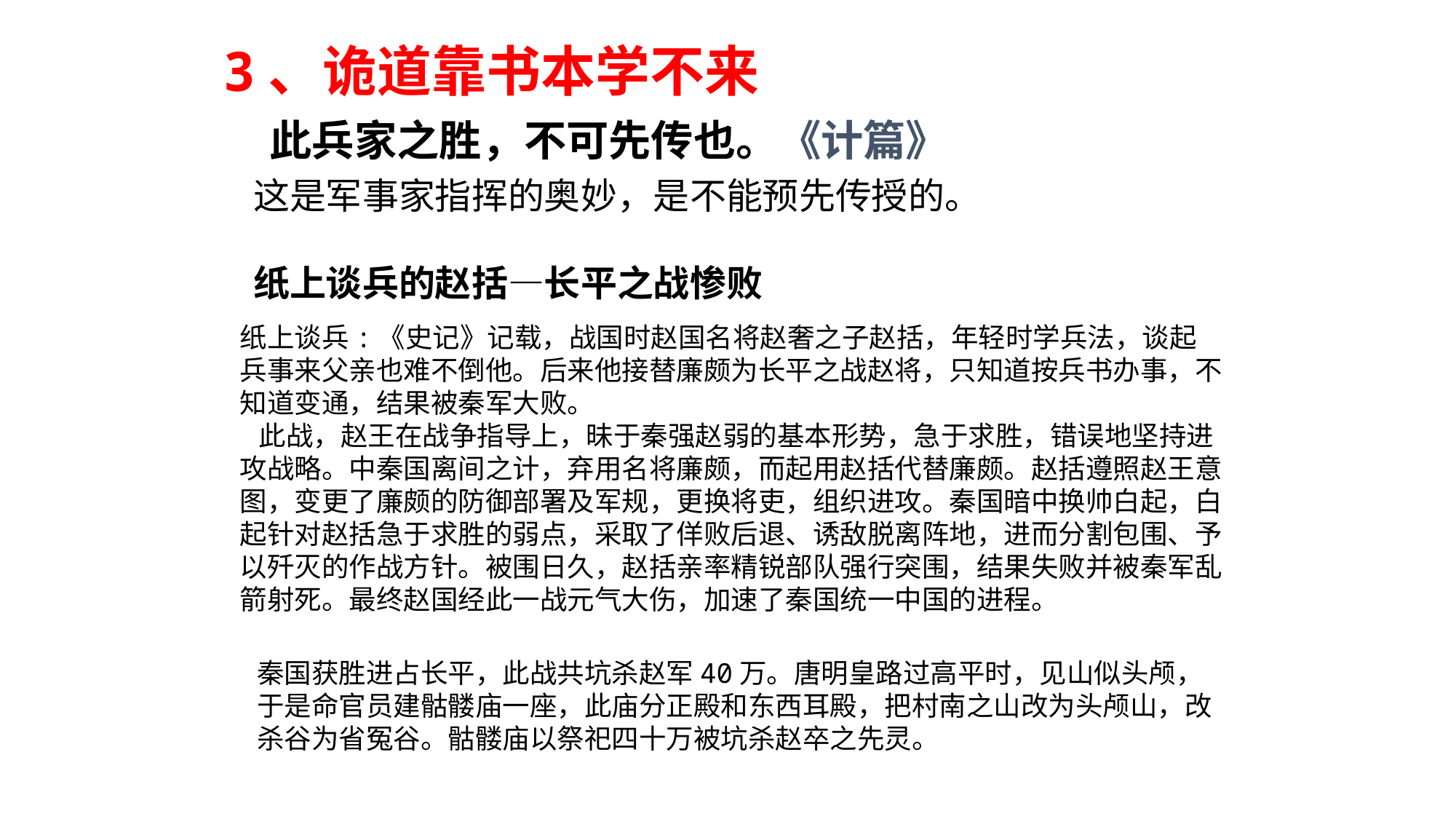

3、诡道靠书本学不来
此兵家之胜，不可先传也。《计篇》

这是军事家指挥的奥妙，是不能预先传授的。

纸上谈兵的赵括—长平之战惨败

纸上谈兵:《史记》记载，战国时赵国名将赵奢之子赵括，年轻时学兵法，谈起兵事来父亲也难不倒他。后来他接替廉颇为长平之战赵将，只知道按兵书办事，不知道变通，结果被秦军大败。
  此战，赵王在战争指导上，昧于秦强赵弱的基本形势，急于求胜，错误地坚持进攻战略。中秦国离间之计，弃用名将廉颇，而起用赵括代替廉颇。赵括遵照赵王意图，变更了廉颇的防御部署及军规，更换将吏，组织进攻。秦国暗中换帅白起，白起针对赵括急于求胜的弱点，采取了佯败后退、诱敌脱离阵地，进而分割包围、予以歼灭的作战方针。被围日久，赵括亲率精锐部队强行突围，结果失败并被秦军乱箭射死。最终赵国经此一战元气大伤，加速了秦国统一中国的进程。

秦国获胜进占长平，此战共坑杀赵军40万。唐明皇路过高平时，见山似头颅，于是命官员建骷髅庙一座，此庙分正殿和东西耳殿，把村南之山改为头颅山，改杀谷为省冤谷。骷髅庙以祭祀四十万被坑杀赵卒之先灵。